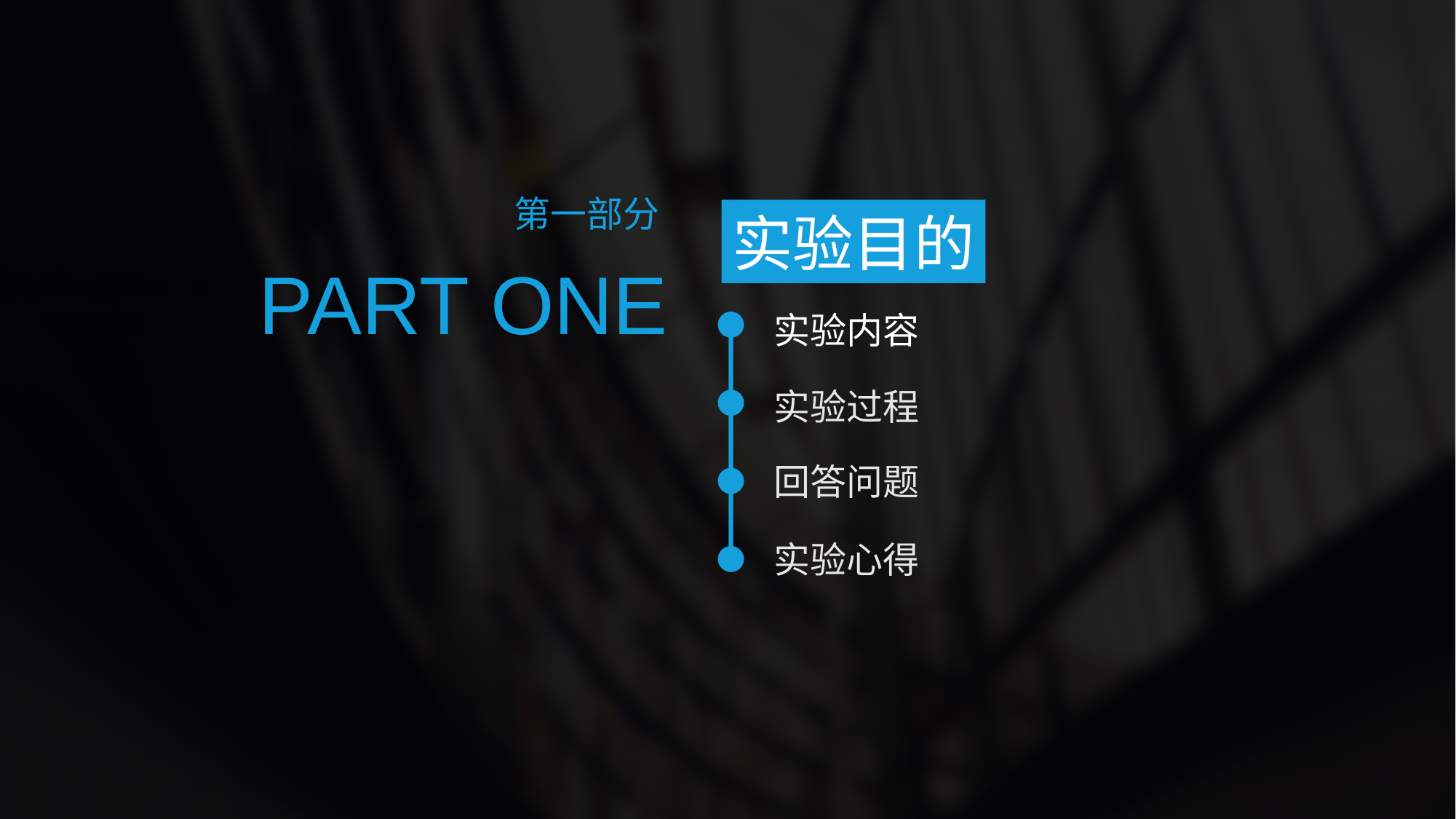

第一部分
实验目的
PART ONE
实验内容

实验过程
回答问题
实验心得